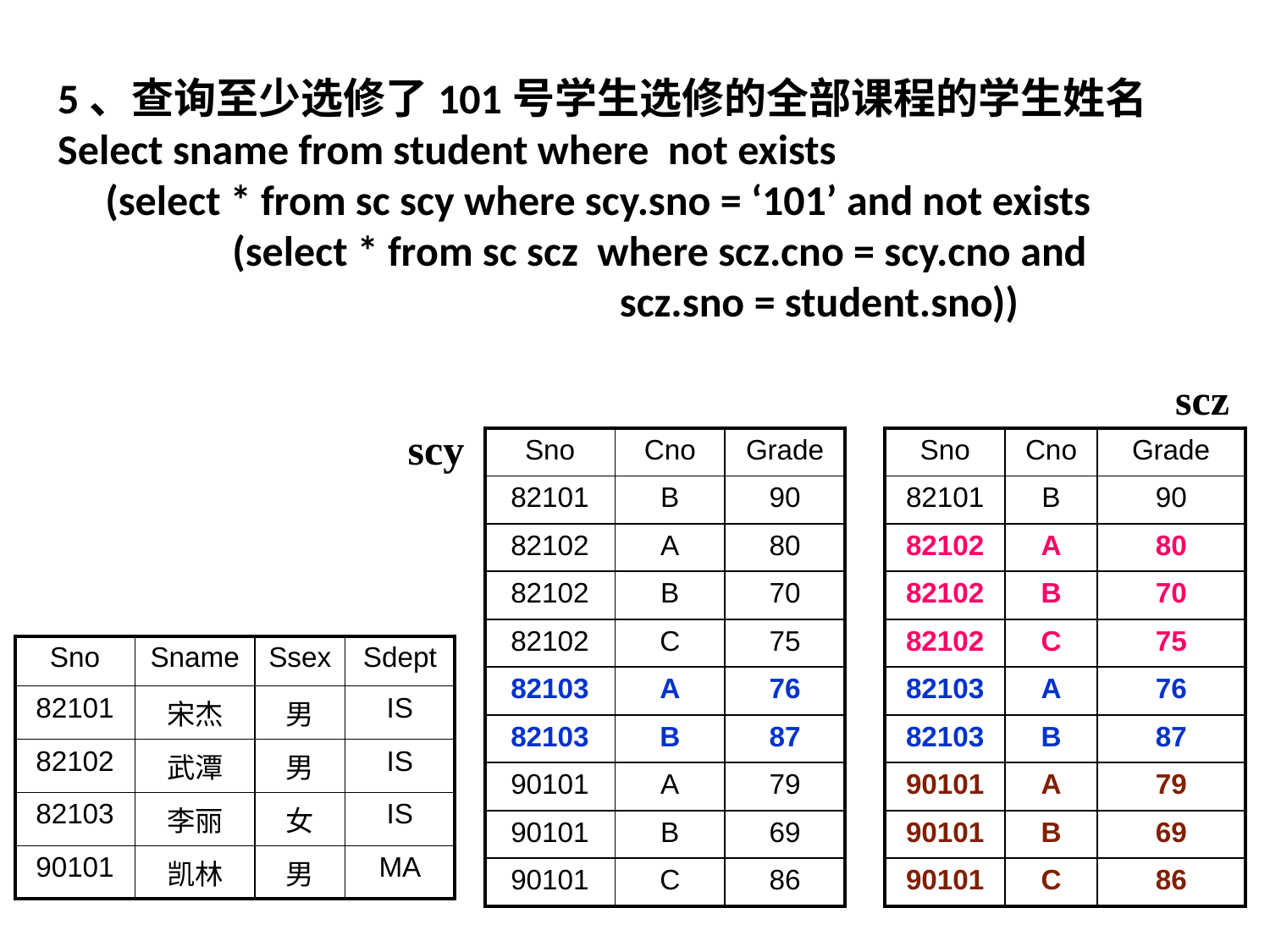

5、查询至少选修了101号学生选修的全部课程的学生姓名
Select sname from student where  not exists
	(select * from sc scy where scy.sno = ‘101’ and not exists
        	(select * from sc scz  where scz.cno = scy.cno and
                                                           scz.sno = student.sno))
scz
scy
| Sno | Cno | Grade |
| --- | --- | --- |
| 82101 | B | 90 |
| 82102 | A | 80 |
| 82102 | B | 70 |
| 82102 | C | 75 |
| 82103 | A | 76 |
| 82103 | B | 87 |
| 90101 | A | 79 |
| 90101 | B | 69 |
| 90101 | C | 86 |
| Sno | Cno | Grade |
| --- | --- | --- |
| 82101 | B | 90 |
| 82102 | A | 80 |
| 82102 | B | 70 |
| 82102 | C | 75 |
| 82103 | A | 76 |
| 82103 | B | 87 |
| 90101 | A | 79 |
| 90101 | B | 69 |
| 90101 | C | 86 |
| Sno | Sname | Ssex | Sdept |
| --- | --- | --- | --- |
| 82101 | 宋杰 | 男 | IS |
| 82102 | 武潭 | 男 | IS |
| 82103 | 李丽 | 女 | IS |
| 90101 | 凯林 | 男 | MA |